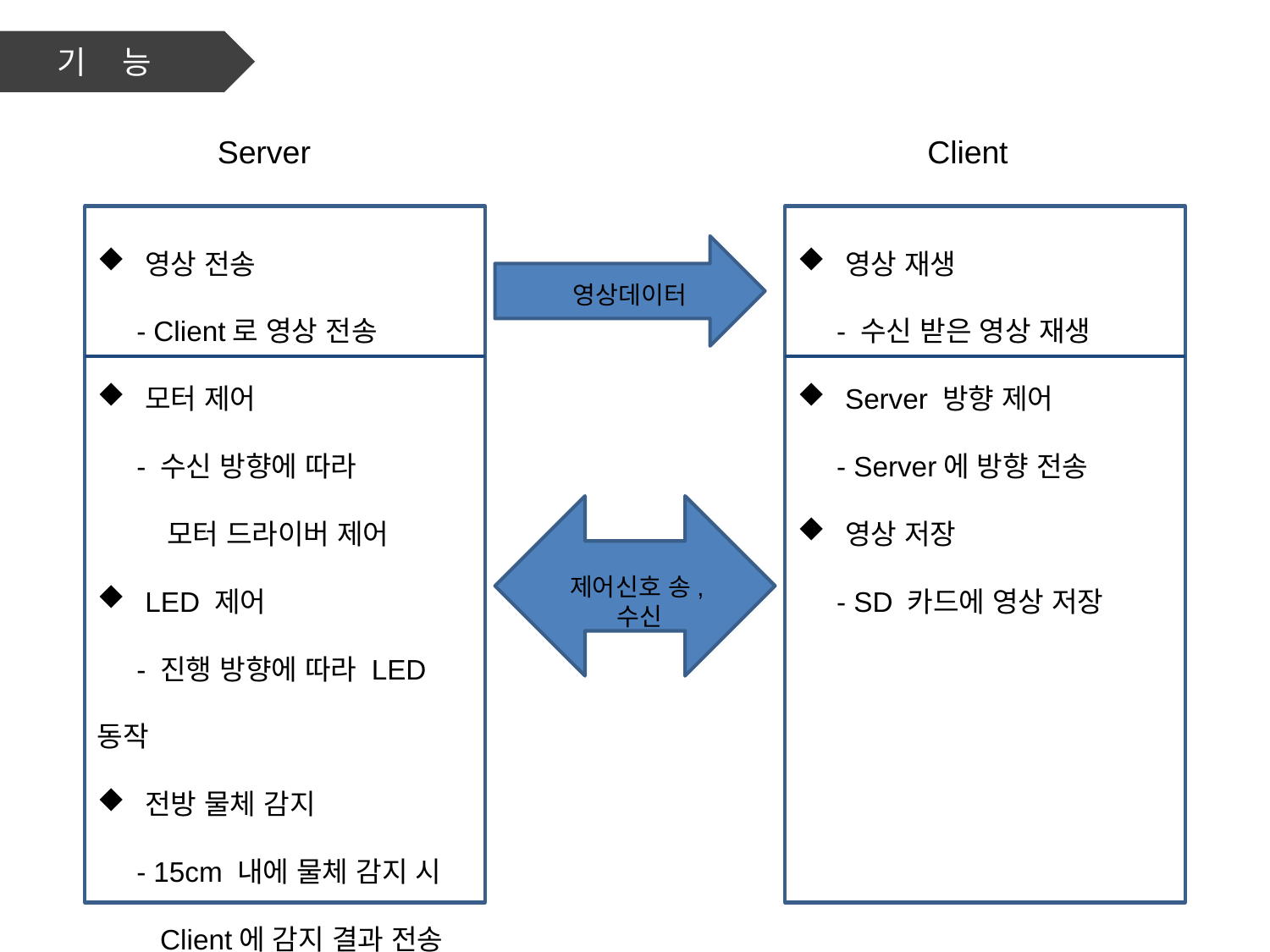

기    능
Server
Client

영상 전송
     - Client로 영상 전송
모터 제어
     - 수신 방향에 따라
        모터 드라이버 제어
LED 제어
     - 진행 방향에 따라 LED 동작
전방 물체 감지
     - 15cm 내에 물체 감지 시
        Client에 감지 결과 전송

영상 재생
     - 수신 받은 영상 재생
Server 방향 제어
     - Server에 방향 전송
영상 저장
     - SD 카드에 영상 저장

영상데이터

제어신호 송,수신